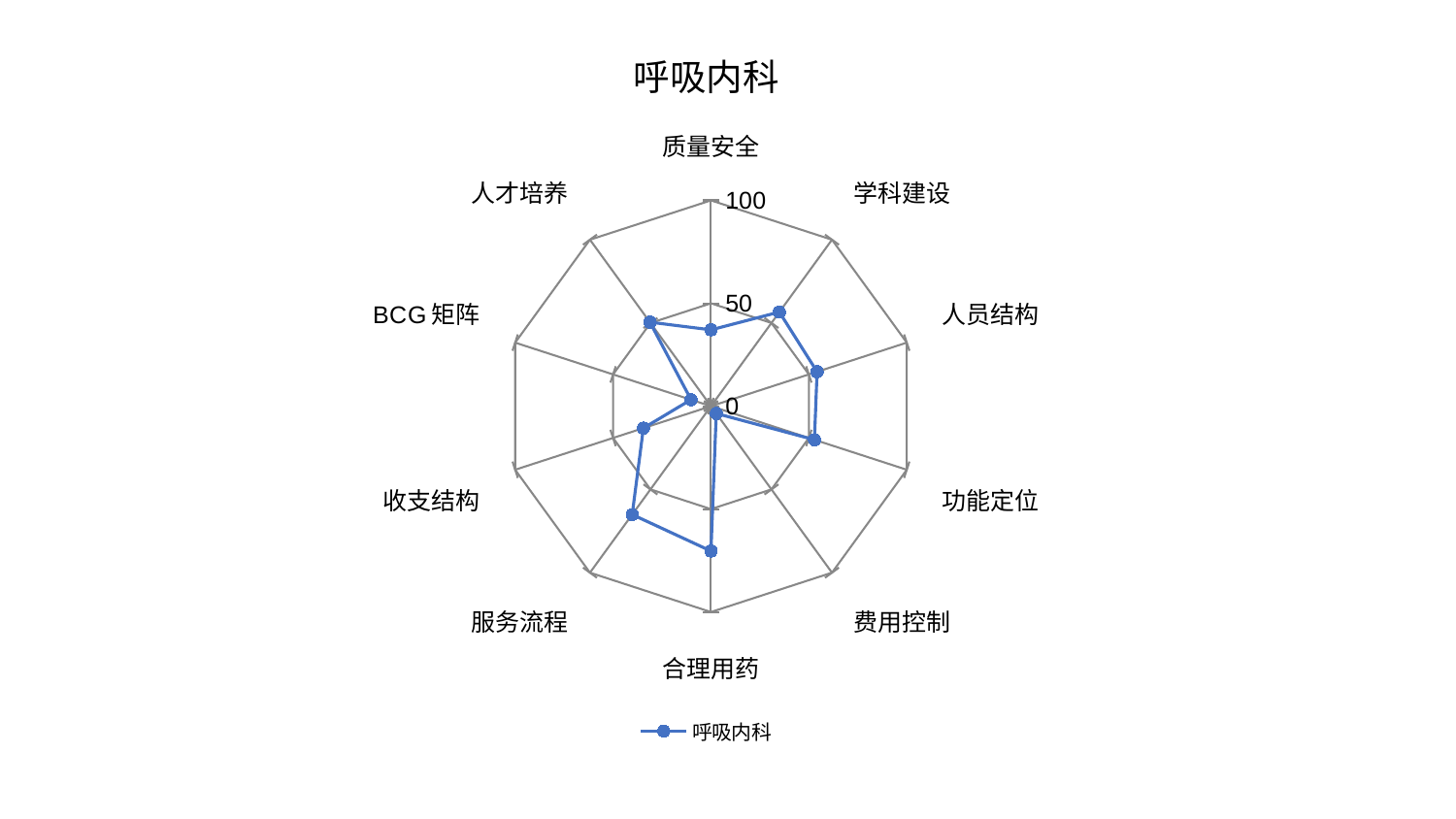

### Chart: 呼吸内科

| Category | 呼吸内科 |
|---|---|
| 质量安全 | 37.10581469532677 |
| 学科建设 | 56.54286184378418 |
| 人员结构 | 54.211917862500215 |
| 功能定位 | 52.84931114560647 |
| 费用控制 | 4.399901740665859 |
| 合理用药 | 70.39995189874375 |
| 服务流程 | 65.10446956818146 |
| 收支结构 | 34.512433612608284 |
| BCG矩阵 | 10.214639943505071 |
| 人才培养 | 50.44848438085652 |
136